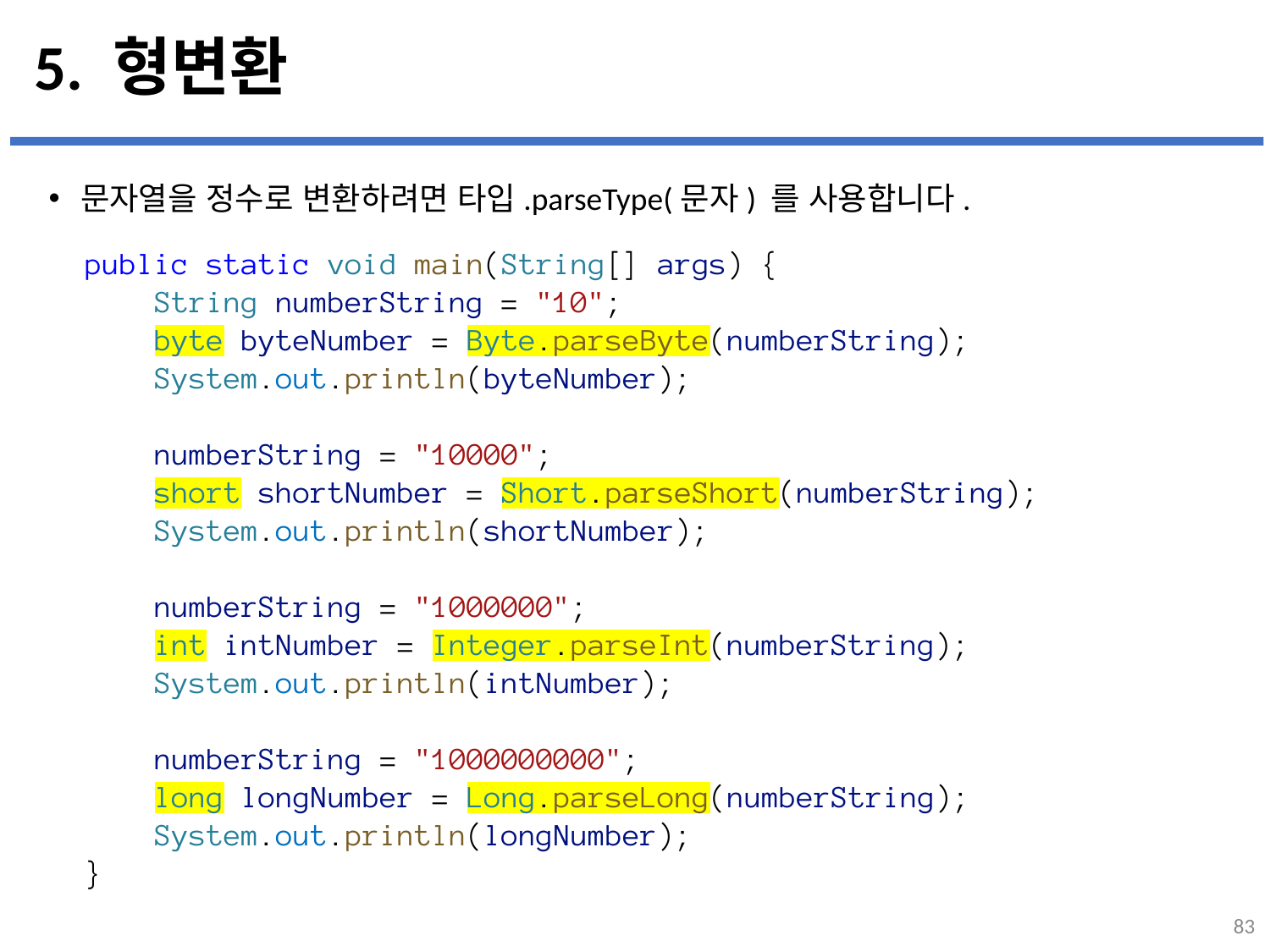

# 5. 형변환
문자열을 정수로 변환하려면 타입.parseType(문자) 를 사용합니다.
...

설명
public static void main(String[] args) {
    String numberString = "10";
    byte byteNumber = Byte.parseByte(numberString);
    System.out.println(byteNumber);
    numberString = "10000";
    short shortNumber = Short.parseShort(numberString);
    System.out.println(shortNumber);
    numberString = "1000000";
    int intNumber = Integer.parseInt(numberString);
    System.out.println(intNumber);

    numberString = "1000000000";
    long longNumber = Long.parseLong(numberString);
    System.out.println(longNumber);
}
83